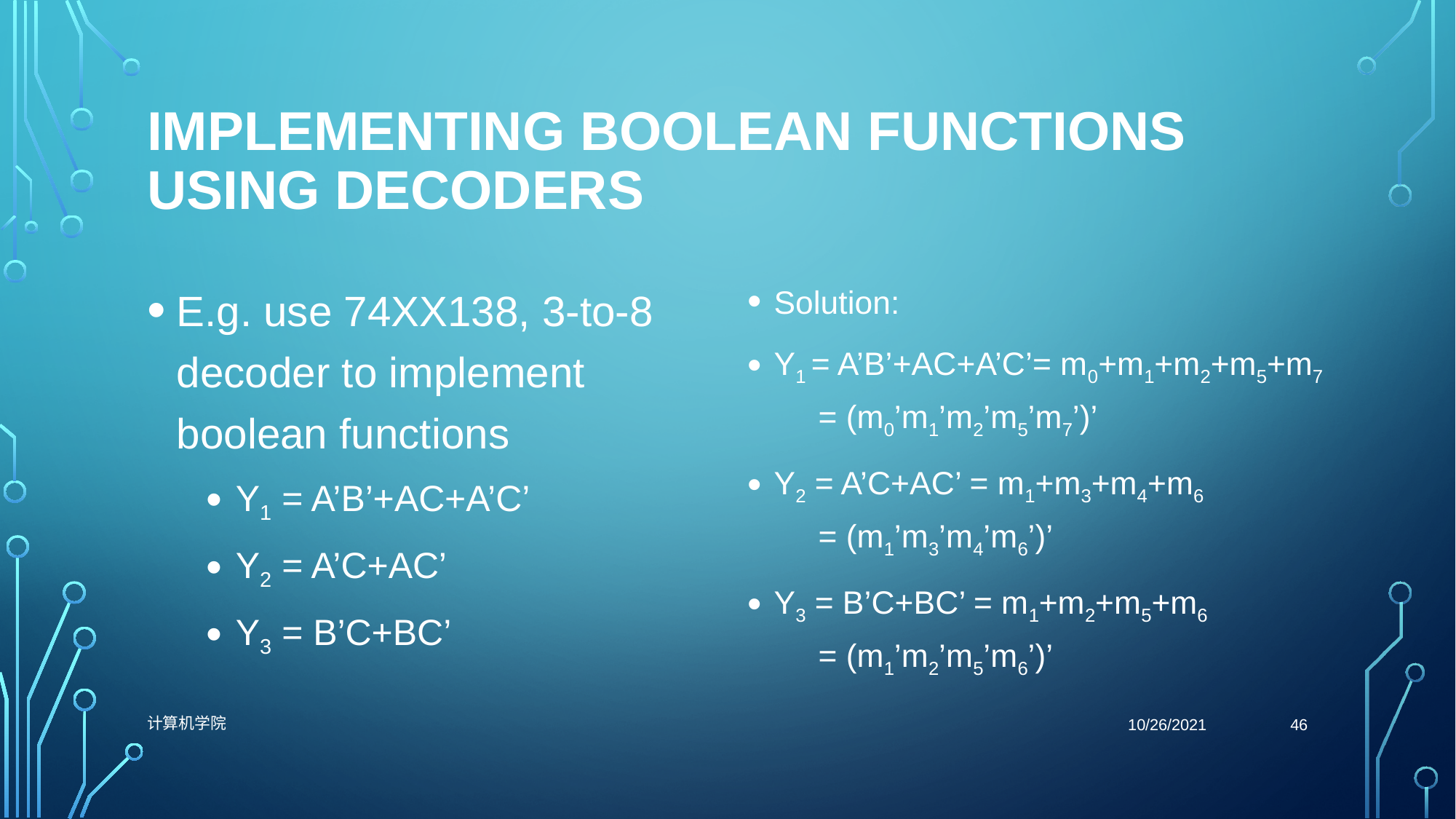

# Implementing Boolean functions using decoders
E.g. use 74XX138, 3-to-8 decoder to implement boolean functions
Y1 = A’B’+AC+A’C’
Y2 = A’C+AC’
Y3 = B’C+BC’

Solution:
Y1 = A’B’+AC+A’C’= m0+m1+m2+m5+m7
     = (m0’m1’m2’m5’m7’)’
Y2 = A’C+AC’ = m1+m3+m4+m6
     = (m1’m3’m4’m6’)’
Y3 = B’C+BC’ = m1+m2+m5+m6
     = (m1’m2’m5’m6’)’

46
计算机学院
10/26/2021